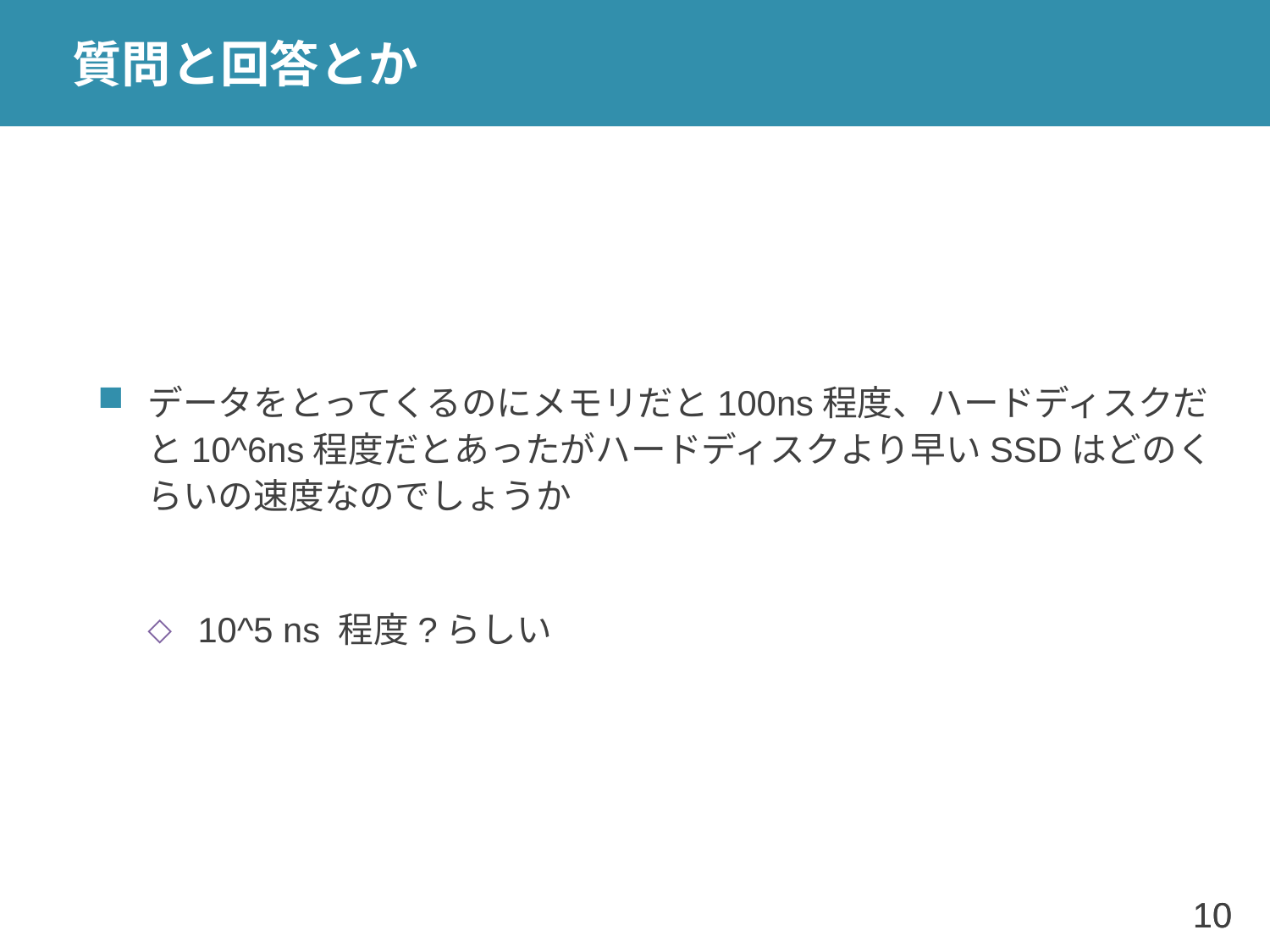

# 質問と回答とか
データをとってくるのにメモリだと100ns程度、ハードディスクだと10^6ns程度だとあったがハードディスクより早いSSDはどのくらいの速度なのでしょうか

10^5 ns 程度?らしい